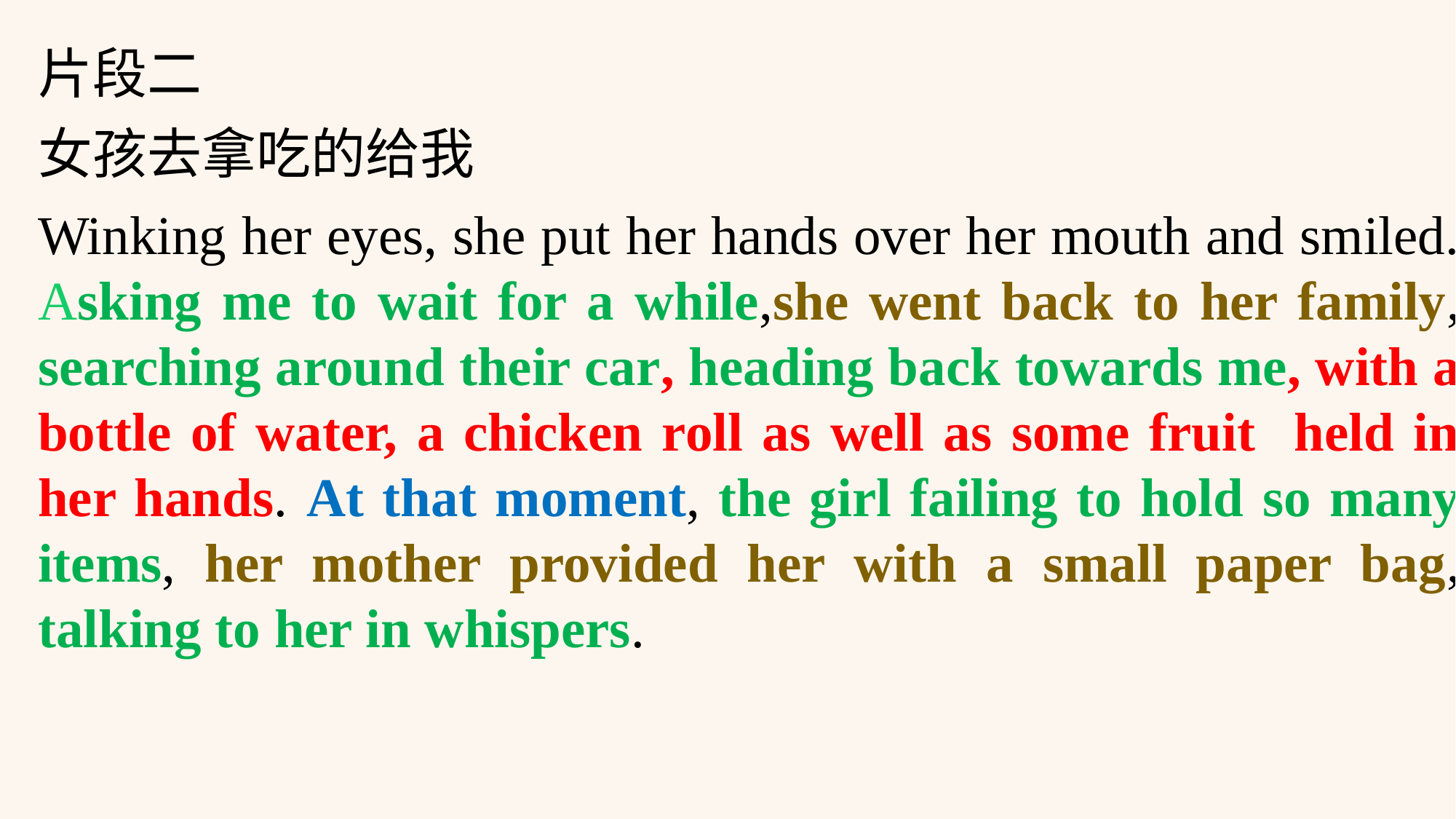

片段二
女孩去拿吃的给我
Winking her eyes, she put her hands over her mouth and smiled. Asking me to wait for a while,she went back to her family, searching around their car, heading back towards me, with a bottle of water, a chicken roll as well as some fruit  held in her hands. At that moment, the girl failing to hold so many items, her mother provided her with a small paper bag, talking to her in whispers.